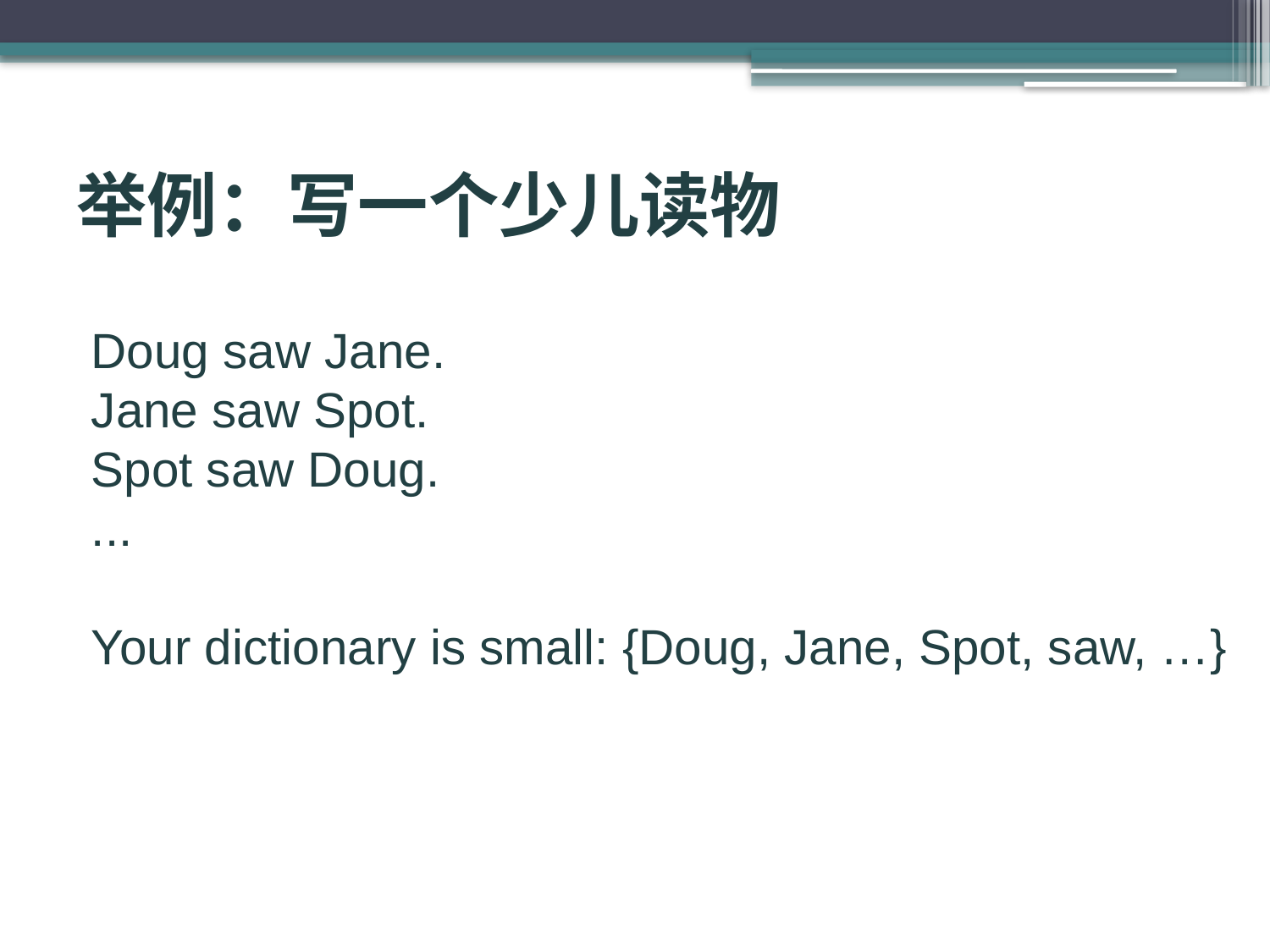

# 举例：写一个少儿读物
Doug saw Jane.
Jane saw Spot.
Spot saw Doug.
...

Your dictionary is small: {Doug, Jane, Spot, saw, …}